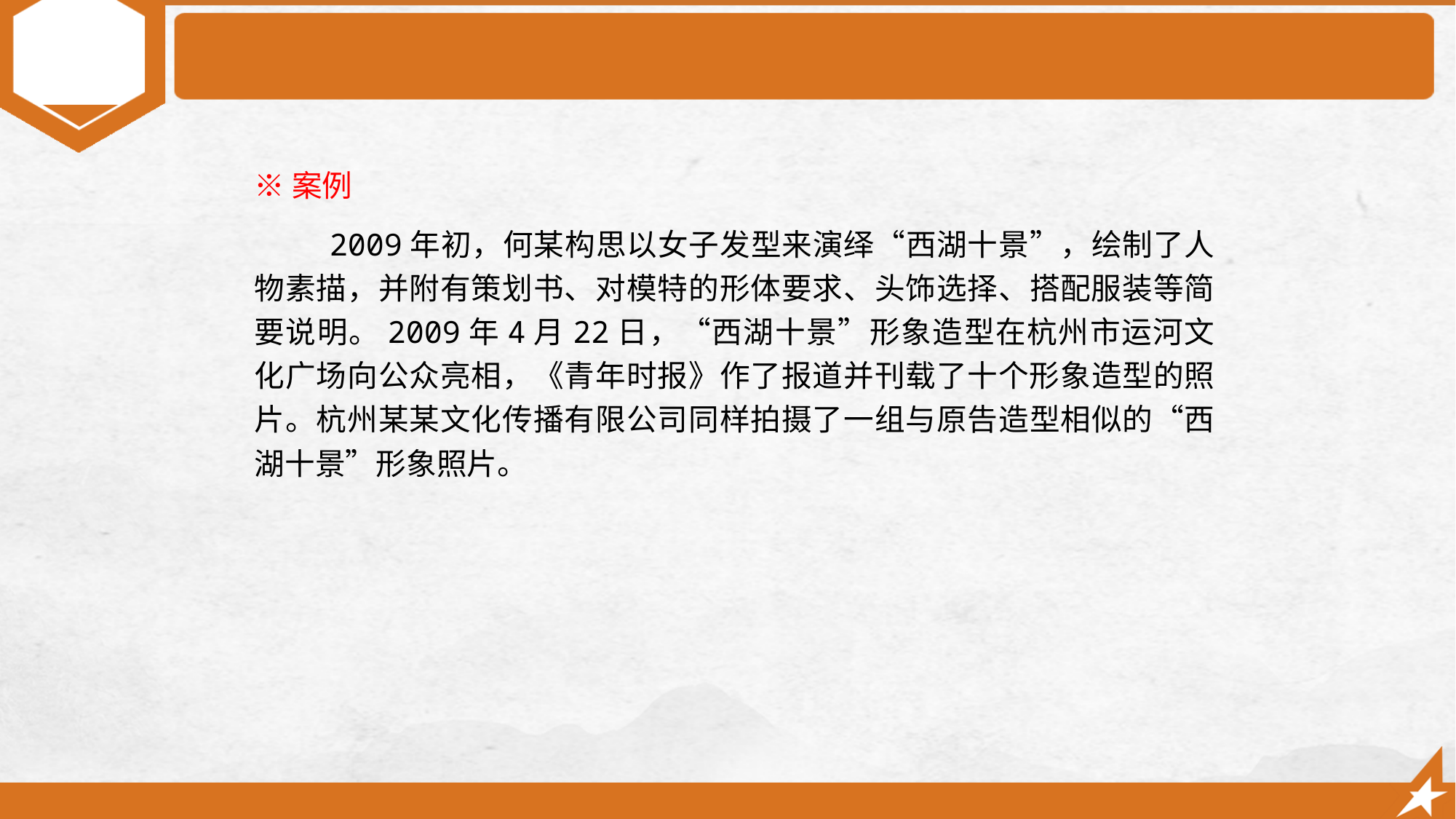

※案例
    2009年初，何某构思以女子发型来演绎“西湖十景”，绘制了人物素描，并附有策划书、对模特的形体要求、头饰选择、搭配服装等简要说明。2009年4月22日，“西湖十景”形象造型在杭州市运河文化广场向公众亮相，《青年时报》作了报道并刊载了十个形象造型的照片。杭州某某文化传播有限公司同样拍摄了一组与原告造型相似的“西湖十景”形象照片。